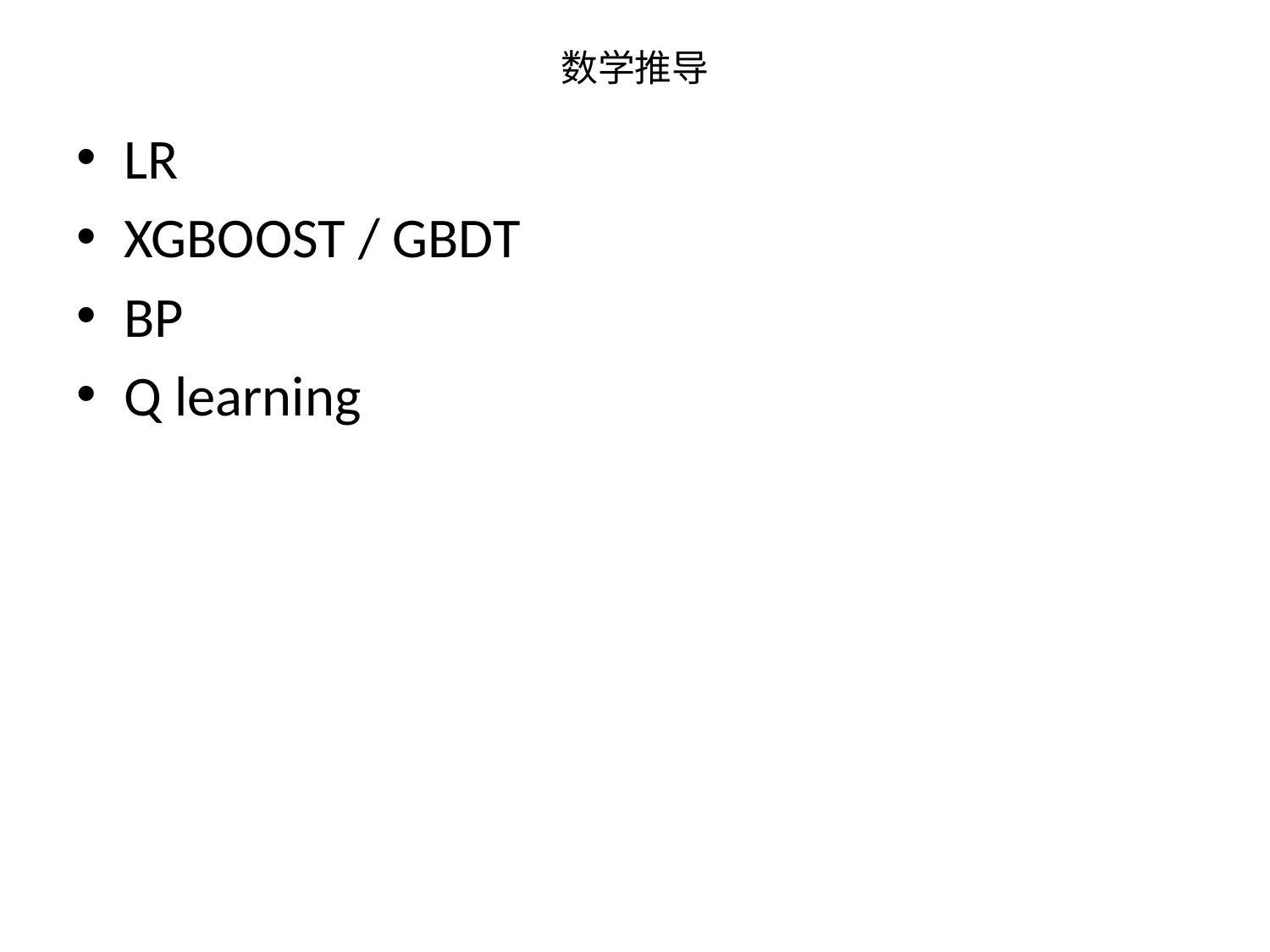

# 数学推导
LR
XGBOOST / GBDT
BP
Q learning